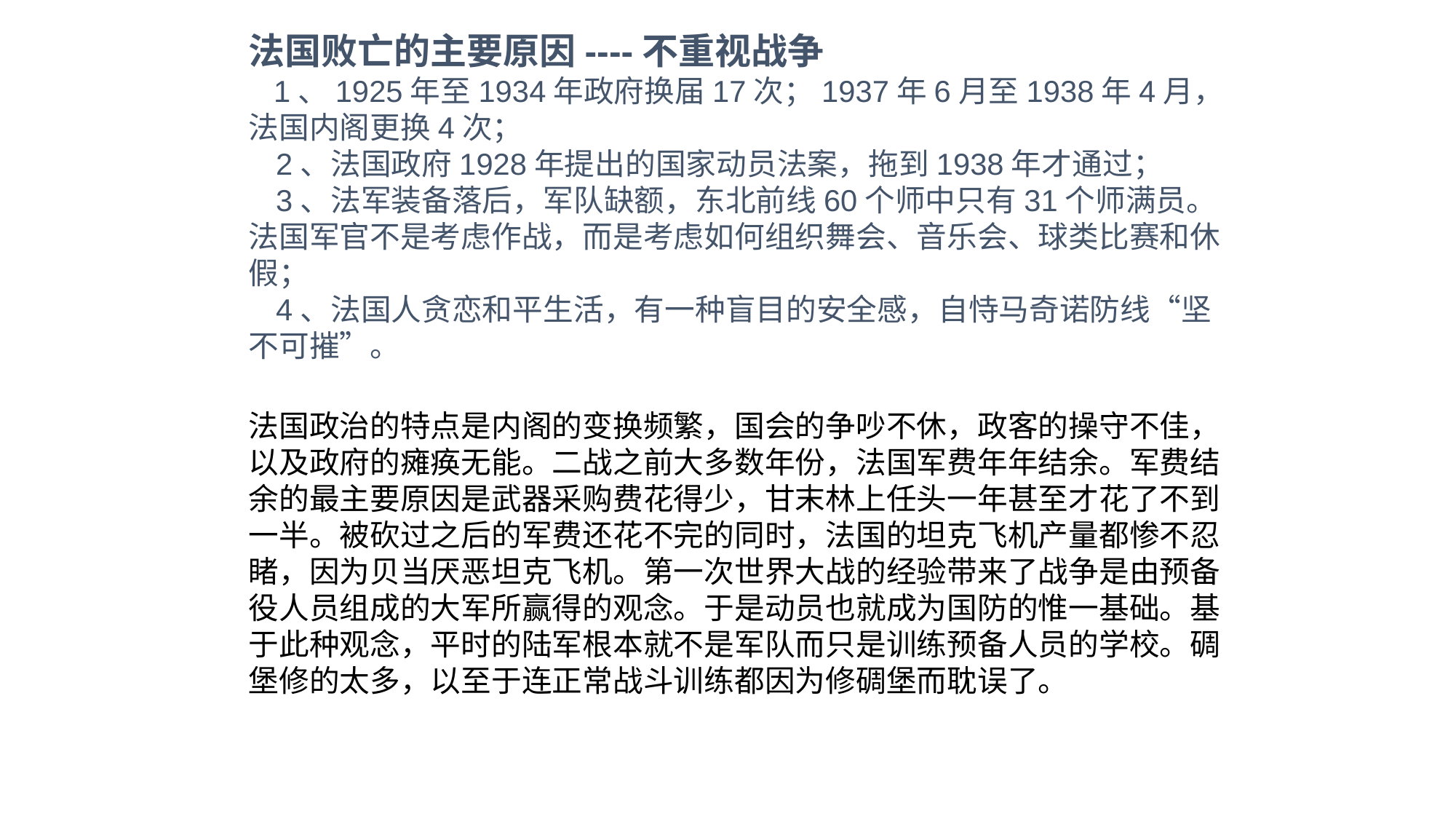

法国败亡的主要原因----不重视战争
   1、1925年至1934年政府换届17次；1937年6月至1938年4月，法国内阁更换4次；
   2、法国政府1928年提出的国家动员法案，拖到1938年才通过；
   3、法军装备落后，军队缺额，东北前线60个师中只有31个师满员。法国军官不是考虑作战，而是考虑如何组织舞会、音乐会、球类比赛和休假；
   4、法国人贪恋和平生活，有一种盲目的安全感，自恃马奇诺防线“坚不可摧”。

法国政治的特点是内阁的变换频繁，国会的争吵不休，政客的操守不佳，以及政府的瘫痪无能。二战之前大多数年份，法国军费年年结余。军费结余的最主要原因是武器采购费花得少，甘末林上任头一年甚至才花了不到一半。被砍过之后的军费还花不完的同时，法国的坦克飞机产量都惨不忍睹，因为贝当厌恶坦克飞机。第一次世界大战的经验带来了战争是由预备役人员组成的大军所赢得的观念。于是动员也就成为国防的惟一基础。基于此种观念，平时的陆军根本就不是军队而只是训练预备人员的学校。碉堡修的太多，以至于连正常战斗训练都因为修碉堡而耽误了。